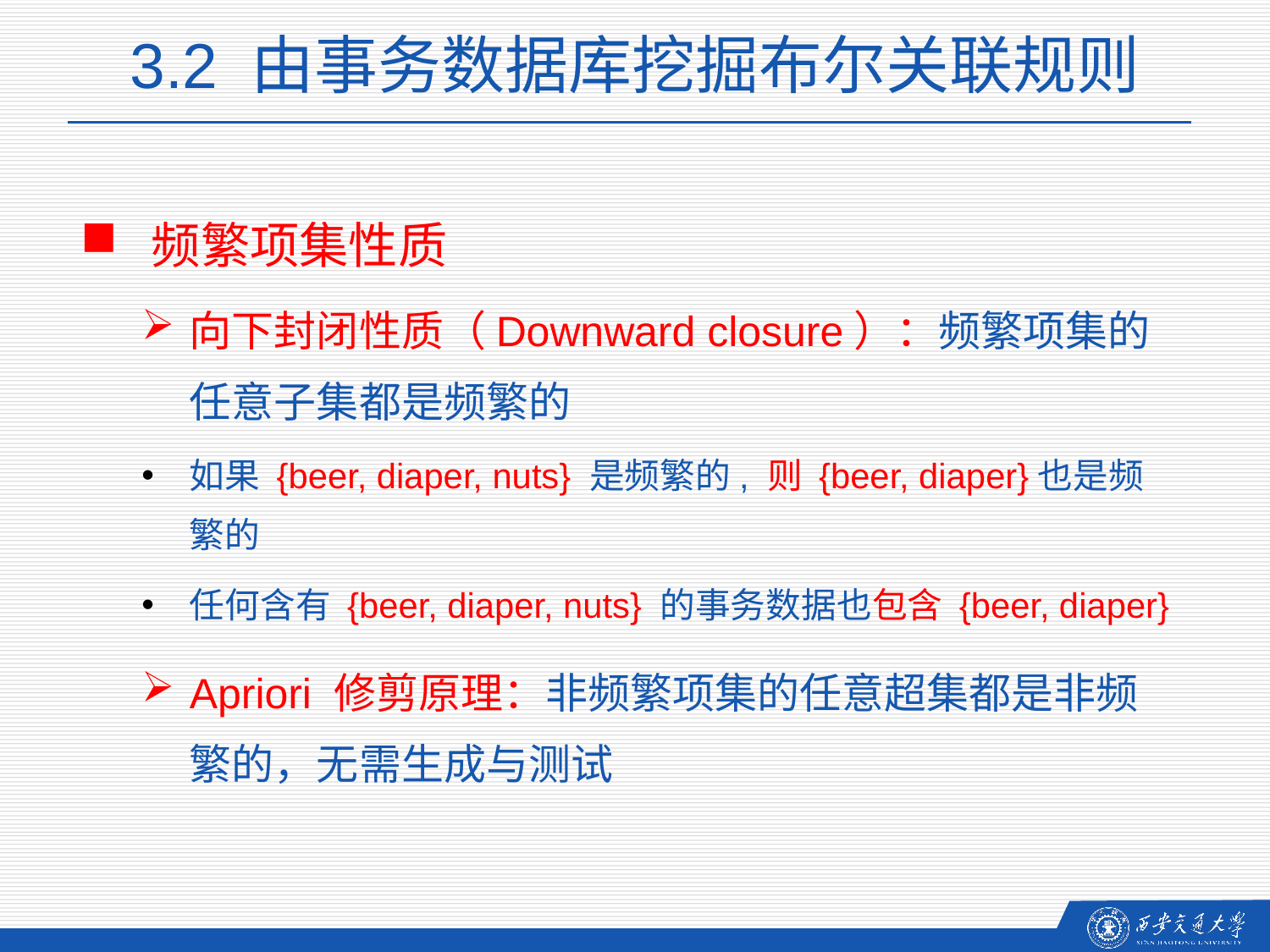

3.2 由事务数据库挖掘布尔关联规则
 频繁项集性质
向下封闭性质（Downward closure）：频繁项集的任意子集都是频繁的
如果 {beer, diaper, nuts} 是频繁的, 则 {beer, diaper}也是频繁的
任何含有 {beer, diaper, nuts} 的事务数据也包含 {beer, diaper}
Apriori 修剪原理：非频繁项集的任意超集都是非频繁的，无需生成与测试